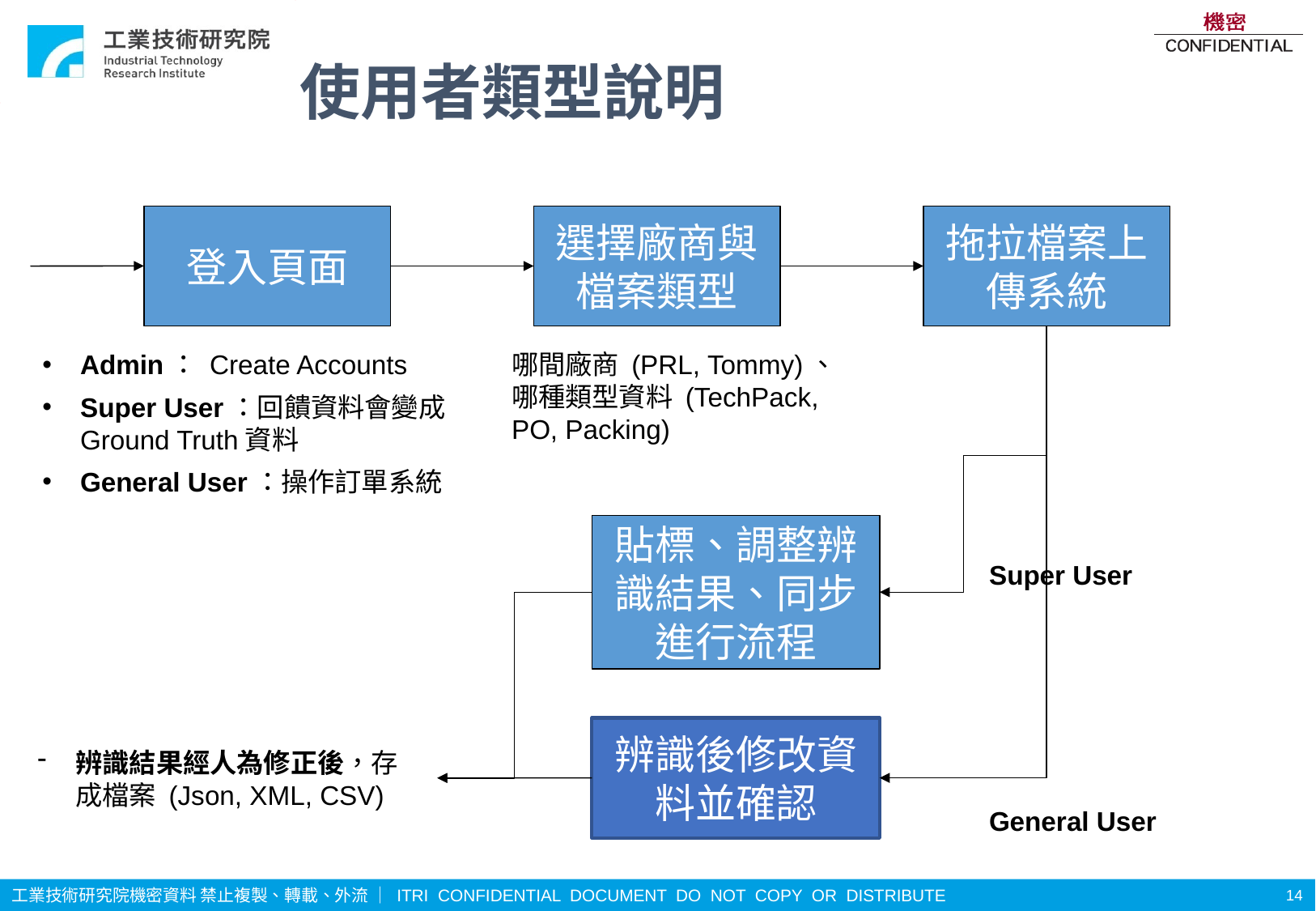

# 使用者類型說明
登入頁面
選擇廠商與檔案類型
拖拉檔案上傳系統
Admin： Create Accounts
Super User：回饋資料會變成Ground Truth資料
General User：操作訂單系統
哪間廠商 (PRL, Tommy)、哪種類型資料 (TechPack, PO, Packing)
貼標、調整辨識結果、同步進行流程
Super User
辨識後修改資料並確認
辨識結果經人為修正後，存成檔案 (Json, XML, CSV)
General User
14